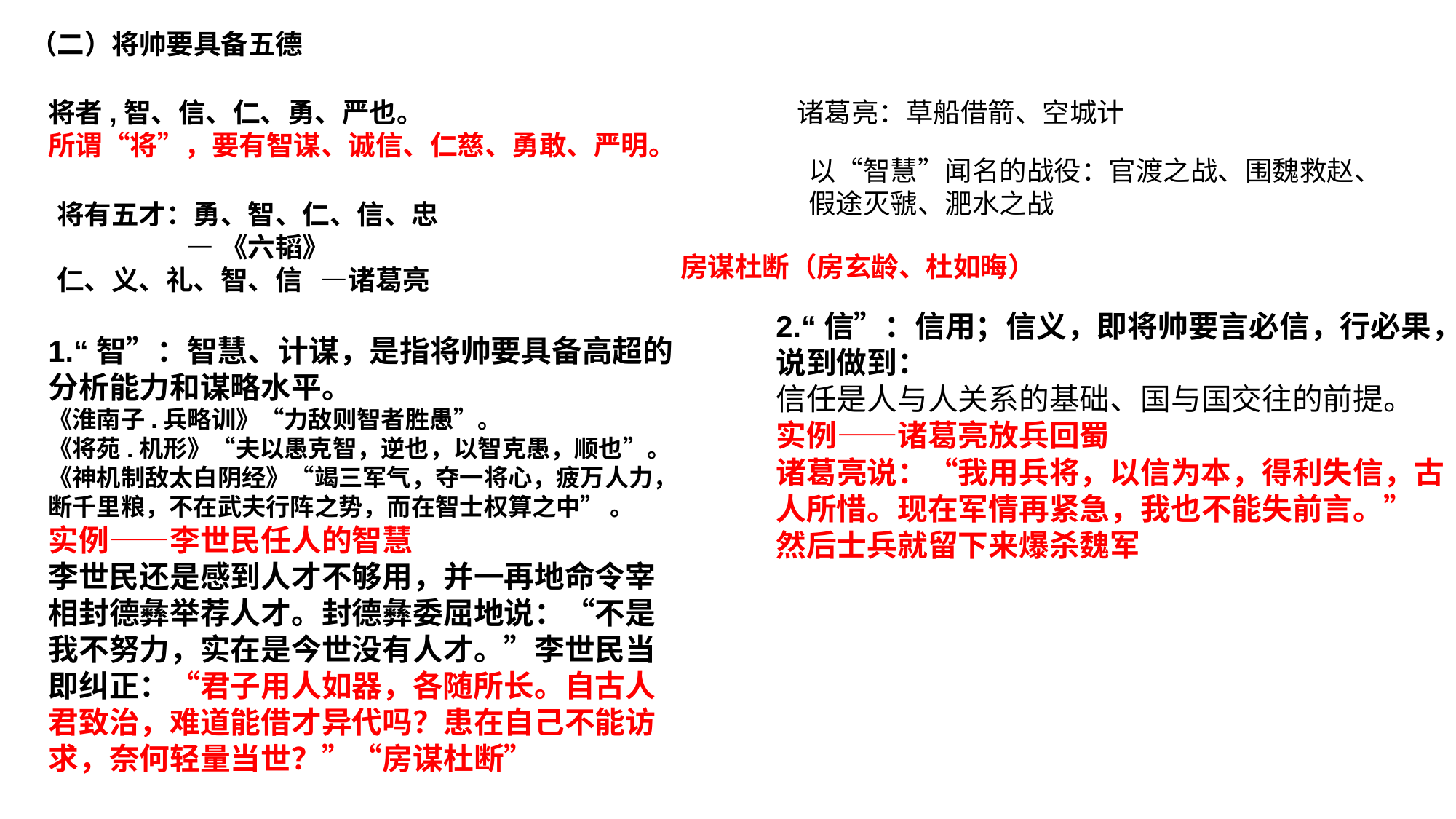

（二）将帅要具备五德
诸葛亮：草船借箭、空城计
将者,智、信、仁、勇、严也。
所谓“将”，要有智谋、诚信、仁慈、勇敢、严明。
以“智慧”闻名的战役：官渡之战、围魏救赵、假途灭虢、淝水之战
将有五才：勇、智、仁、信、忠
                     —《六韬》
仁、义、礼、智、信   —诸葛亮
房谋杜断（房玄龄、杜如晦）
2.“信”：信用；信义，即将帅要言必信，行必果，说到做到：
信任是人与人关系的基础、国与国交往的前提。
实例——诸葛亮放兵回蜀
诸葛亮说：“我用兵将，以信为本，得利失信，古人所惜。现在军情再紧急，我也不能失前言。”
然后士兵就留下来爆杀魏军
1.“智”：智慧、计谋，是指将帅要具备高超的分析能力和谋略水平。
《淮南子.兵略训》“力敌则智者胜愚”。
《将苑.机形》“夫以愚克智，逆也，以智克愚，顺也”。
《神机制敌太白阴经》“竭三军气，夺一将心，疲万人力，断千里粮，不在武夫行阵之势，而在智士权算之中” 。
实例——李世民任人的智慧
李世民还是感到人才不够用，并一再地命令宰相封德彝举荐人才。封德彝委屈地说：“不是我不努力，实在是今世没有人才。”李世民当即纠正：“君子用人如器，各随所长。自古人君致治，难道能借才异代吗？患在自己不能访求，奈何轻量当世？”“房谋杜断”